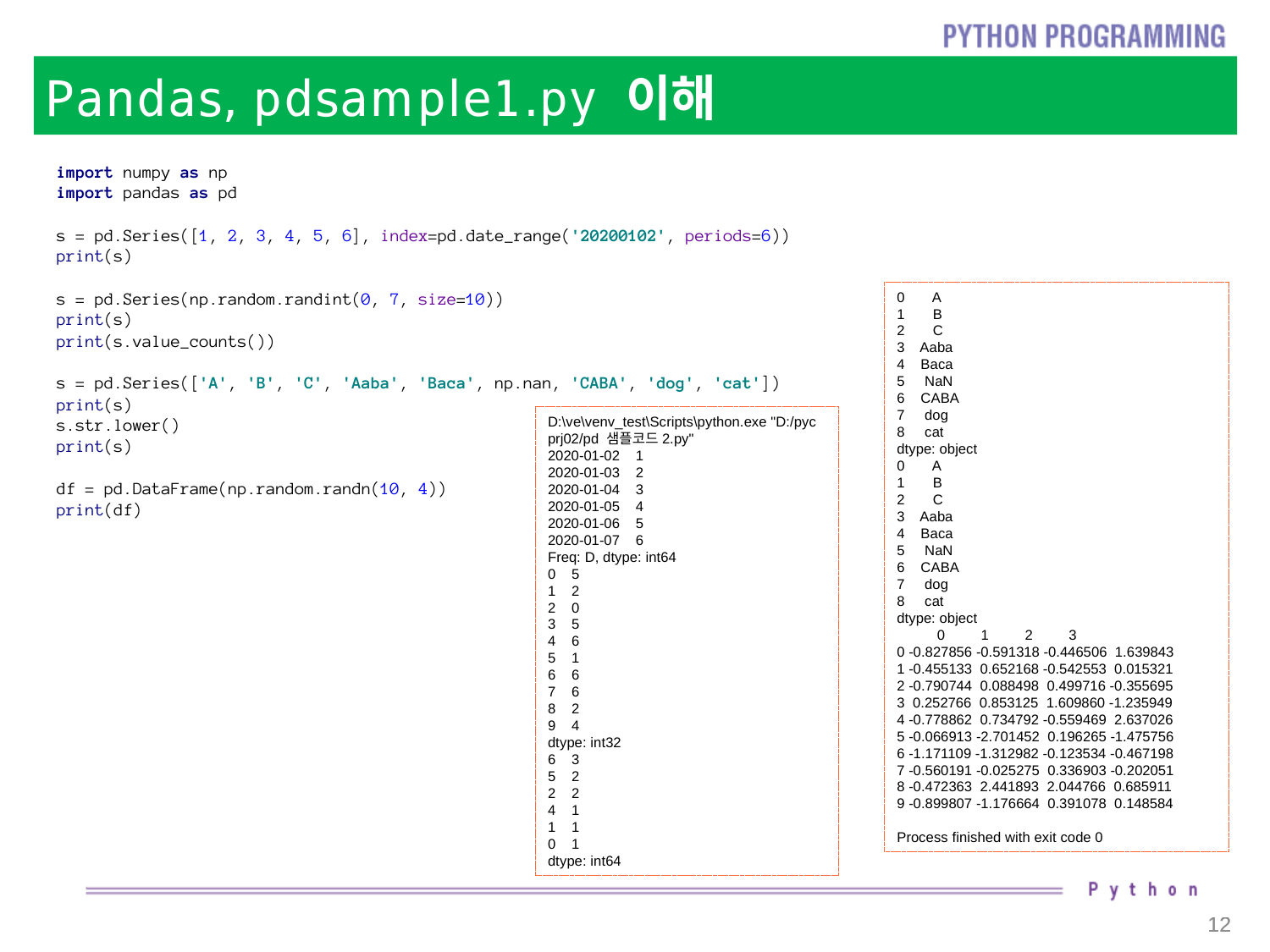

# Pandas, pdsample1.py 이해
import numpy as np
import pandas as pd
s = pd.Series([1, 2, 3, 4, 5, 6], index=pd.date_range('20200102', periods=6))
print(s)
s = pd.Series(np.random.randint(0, 7, size=10))
print(s)
print(s.value_counts())
s = pd.Series(['A', 'B', 'C', 'Aaba', 'Baca', np.nan, 'CABA', 'dog', 'cat'])
print(s)
s.str.lower()
print(s)
df = pd.DataFrame(np.random.randn(10, 4))
print(df)

0       A
1       B
2       C
3    Aaba
4    Baca
5     NaN
6    CABA
7     dog
8     cat
dtype: object
0       A
1       B
2       C
3    Aaba
4    Baca
5     NaN
6    CABA
7     dog
8     cat
dtype: object
          0         1         2         3
0 -0.827856 -0.591318 -0.446506  1.639843
1 -0.455133  0.652168 -0.542553  0.015321
2 -0.790744  0.088498  0.499716 -0.355695
3  0.252766  0.853125  1.609860 -1.235949
4 -0.778862  0.734792 -0.559469  2.637026
5 -0.066913 -2.701452  0.196265 -1.475756
6 -1.171109 -1.312982 -0.123534 -0.467198
7 -0.560191 -0.025275  0.336903 -0.202051
8 -0.472363  2.441893  2.044766  0.685911
9 -0.899807 -1.176664  0.391078  0.148584

Process finished with exit code 0
D:\ve\venv_test\Scripts\python.exe "D:/pyc prj02/pd 샘플코드2.py"
2020-01-02    1
2020-01-03    2
2020-01-04    3
2020-01-05    4
2020-01-06    5
2020-01-07    6
Freq: D, dtype: int64
0    5
1    2
2    0
3    5
4    6
5    1
6    6
7    6
8    2
9    4
dtype: int32
6    3
5    2
2    2
4    1
1    1
0    1
dtype: int64
12